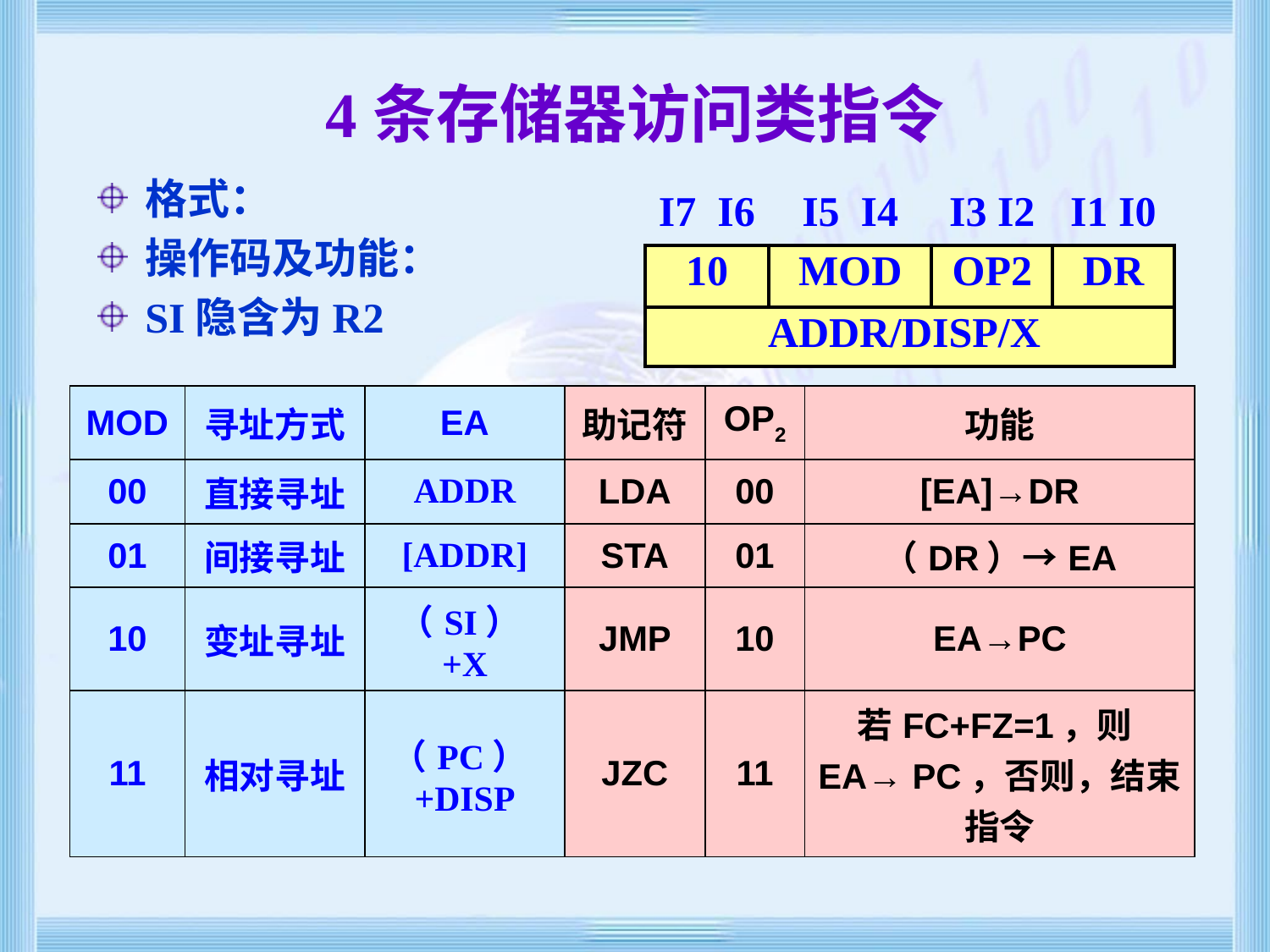

# 4条存储器访问类指令
格式：
操作码及功能：
SI隐含为R2
| I7 I6 | I5 I4 | I3 I2 | I1 I0 |
| --- | --- | --- | --- |
| 10 | MOD | OP2 | DR |
| ADDR/DISP/X |  |  |  |
| MOD | 寻址方式 | EA | 助记符 | OP2 | 功能 |
| --- | --- | --- | --- | --- | --- |
| 00 | 直接寻址 | ADDR | LDA | 00 | [EA]→DR |
| 01 | 间接寻址 | [ADDR] | STA | 01 | （DR）→EA |
| 10 | 变址寻址 | （SI）+X | JMP | 10 | EA→PC |
| 11 | 相对寻址 | （PC）+DISP | JZC | 11 | 若FC+FZ=1，则EA→ PC，否则，结束指令 |

85